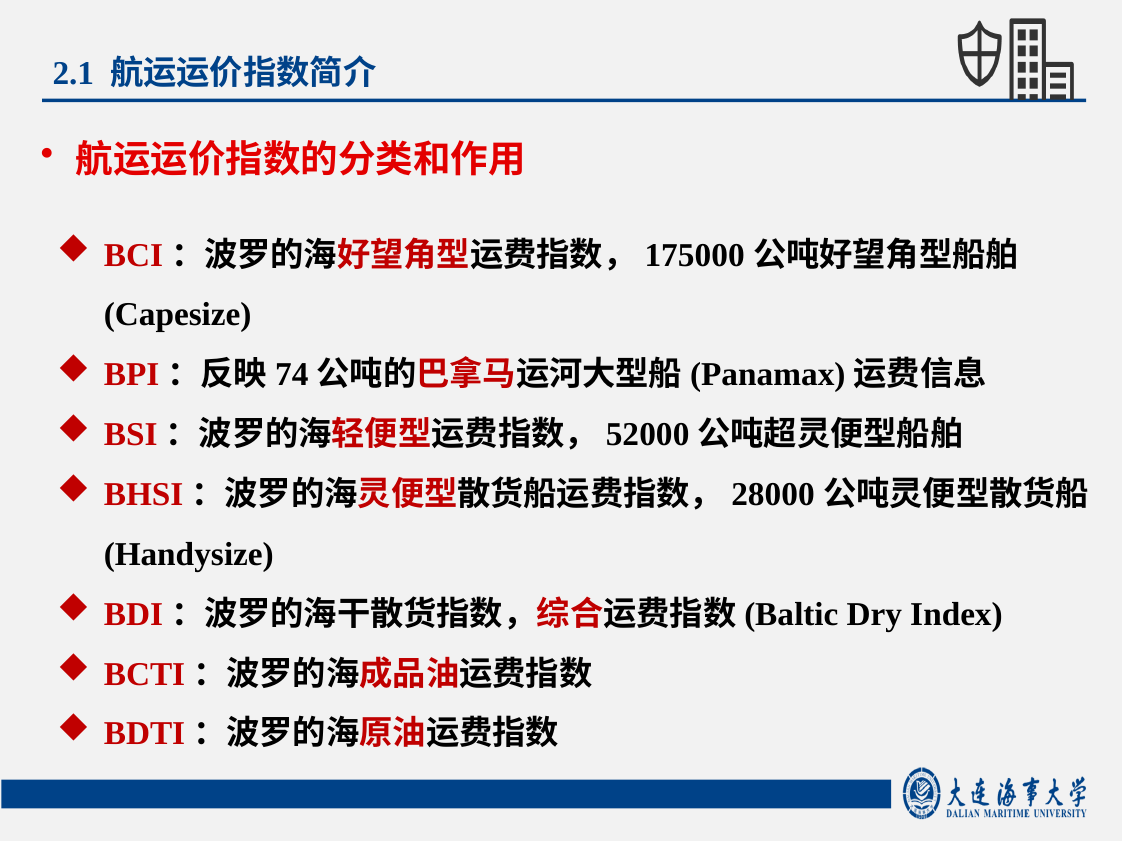

2.1 航运运价指数简介
航运运价指数的分类和作用
BCI：波罗的海好望角型运费指数，175000公吨好望角型船舶(Capesize)
BPI：反映74公吨的巴拿马运河大型船(Panamax)运费信息
BSI：波罗的海轻便型运费指数，52000公吨超灵便型船舶
BHSI：波罗的海灵便型散货船运费指数，28000公吨灵便型散货船(Handysize)
BDI：波罗的海干散货指数，综合运费指数(Baltic Dry Index)
BCTI：波罗的海成品油运费指数
BDTI：波罗的海原油运费指数